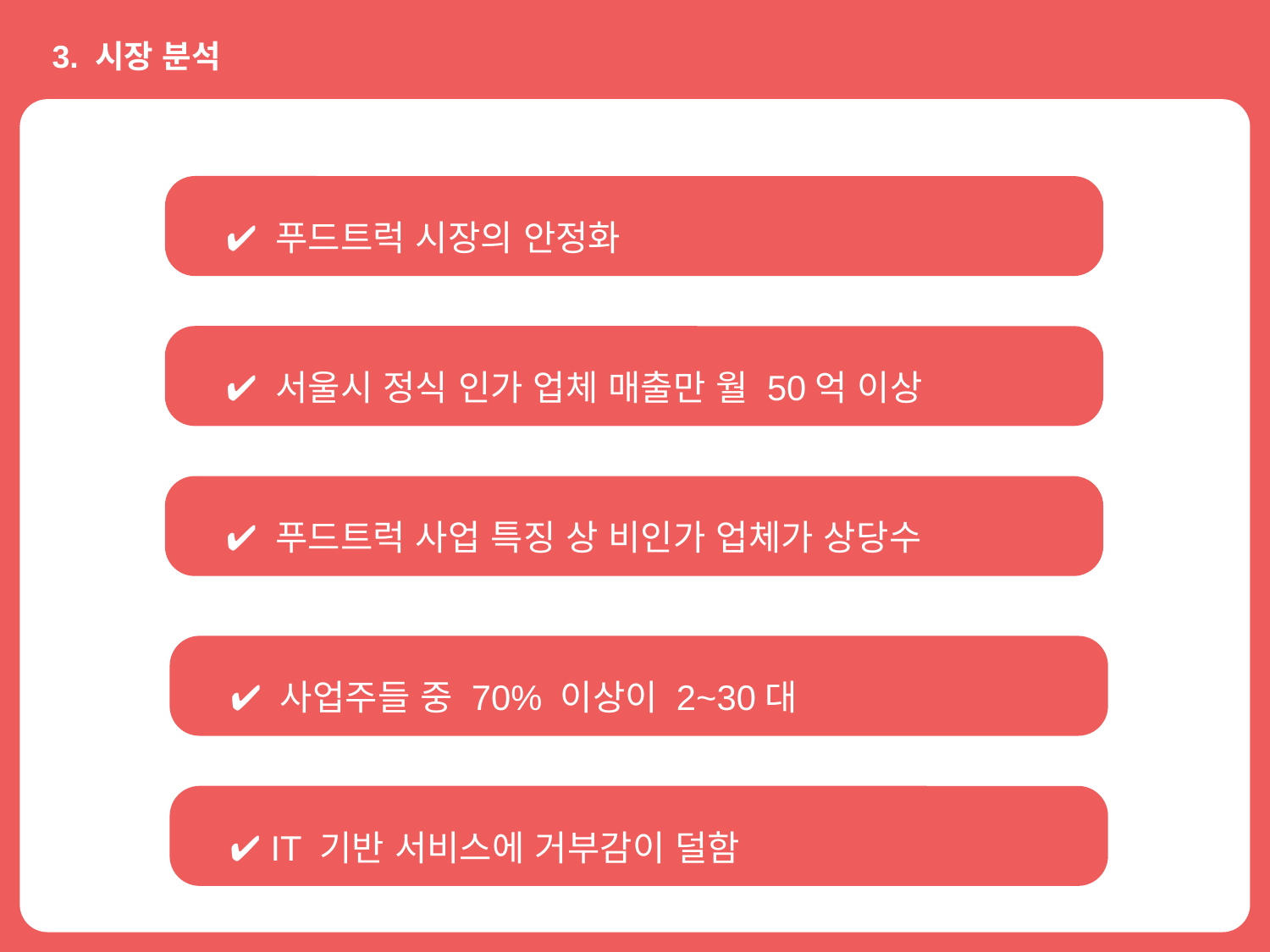

3. 시장 분석

    ✔ 푸드트럭 시장의 안정화
    ✔ 서울시 정식 인가 업체 매출만 월 50억 이상
    ✔ 푸드트럭 사업 특징 상 비인가 업체가 상당수
    ✔ 사업주들 중 70% 이상이 2~30대
    ✔ IT 기반 서비스에 거부감이 덜함